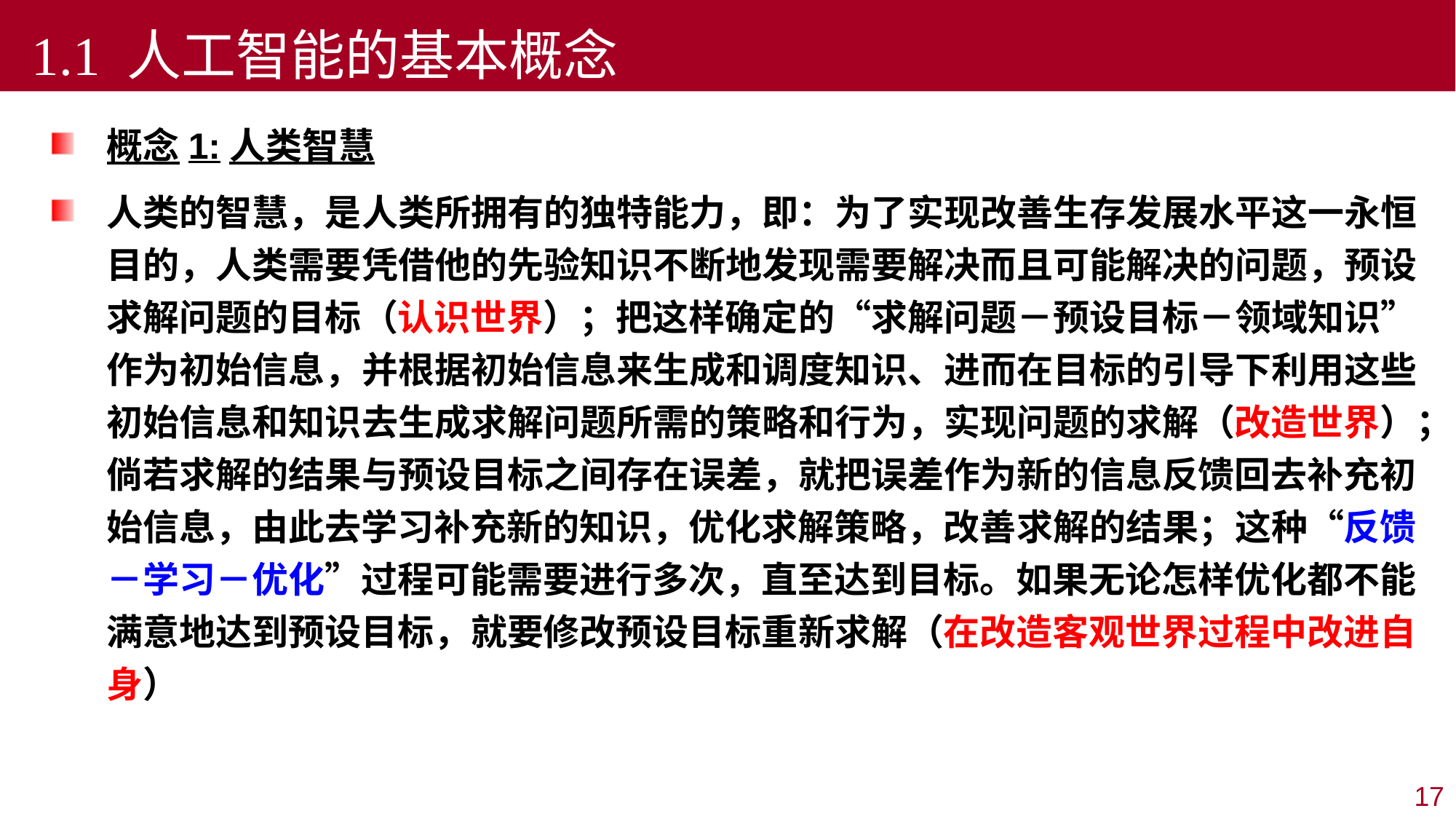

1.1 人工智能的基本概念
概念1:人类智慧
人类的智慧，是人类所拥有的独特能力，即：为了实现改善生存发展水平这一永恒目的，人类需要凭借他的先验知识不断地发现需要解决而且可能解决的问题，预设求解问题的目标（认识世界）；把这样确定的“求解问题－预设目标－领域知识”作为初始信息，并根据初始信息来生成和调度知识、进而在目标的引导下利用这些初始信息和知识去生成求解问题所需的策略和行为，实现问题的求解（改造世界）；倘若求解的结果与预设目标之间存在误差，就把误差作为新的信息反馈回去补充初始信息，由此去学习补充新的知识，优化求解策略，改善求解的结果；这种“反馈－学习－优化”过程可能需要进行多次，直至达到目标。如果无论怎样优化都不能满意地达到预设目标，就要修改预设目标重新求解（在改造客观世界过程中改进自身）
17